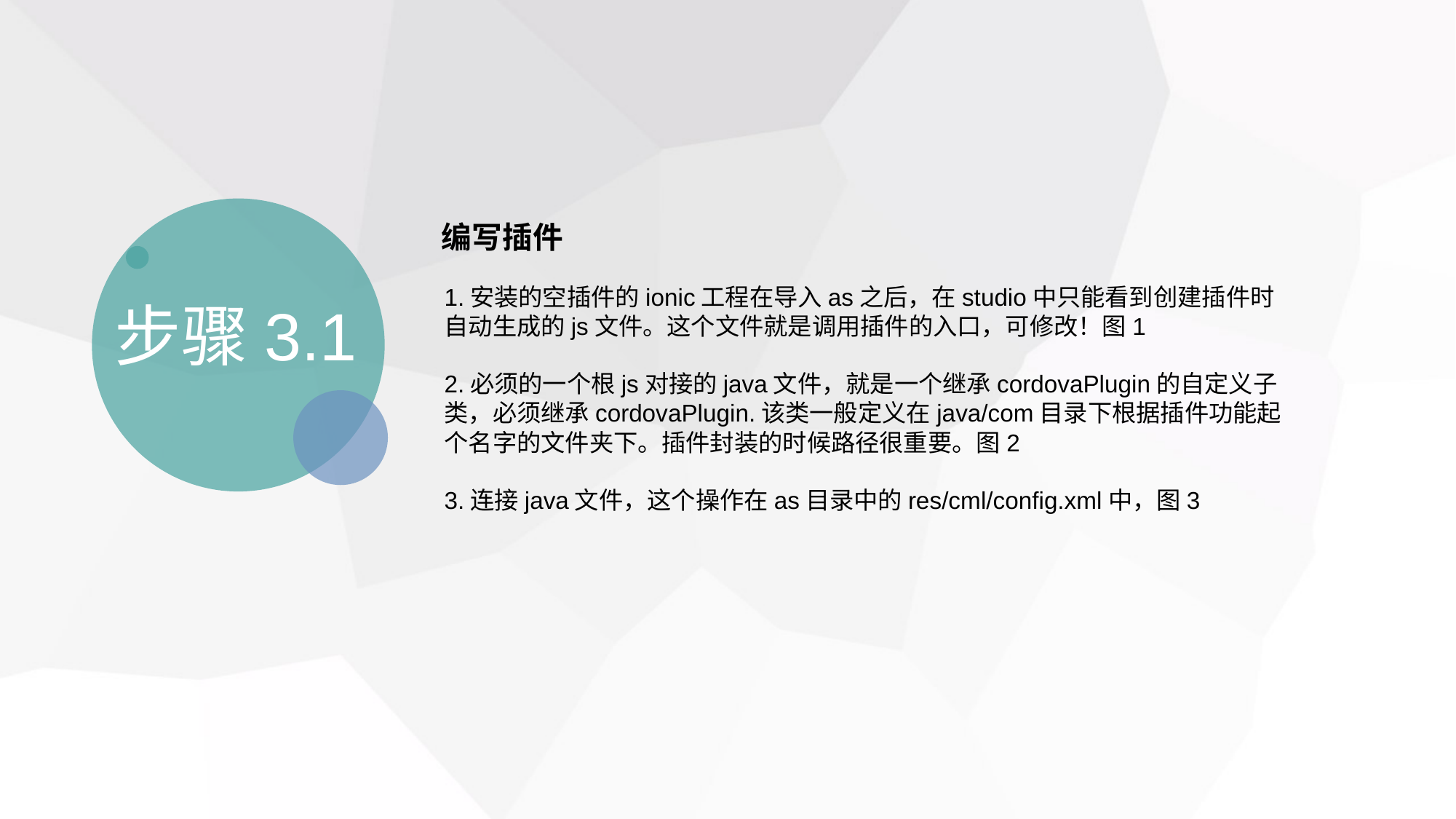

编写插件

1.安装的空插件的ionic工程在导入as之后，在studio中只能看到创建插件时自动生成的js文件。这个文件就是调用插件的入口，可修改！图1

2.必须的一个根js对接的java文件，就是一个继承cordovaPlugin的自定义子类，必须继承cordovaPlugin.该类一般定义在java/com目录下根据插件功能起个名字的文件夹下。插件封装的时候路径很重要。图2

3.连接java文件，这个操作在as目录中的res/cml/config.xml中，图3

步骤3.1